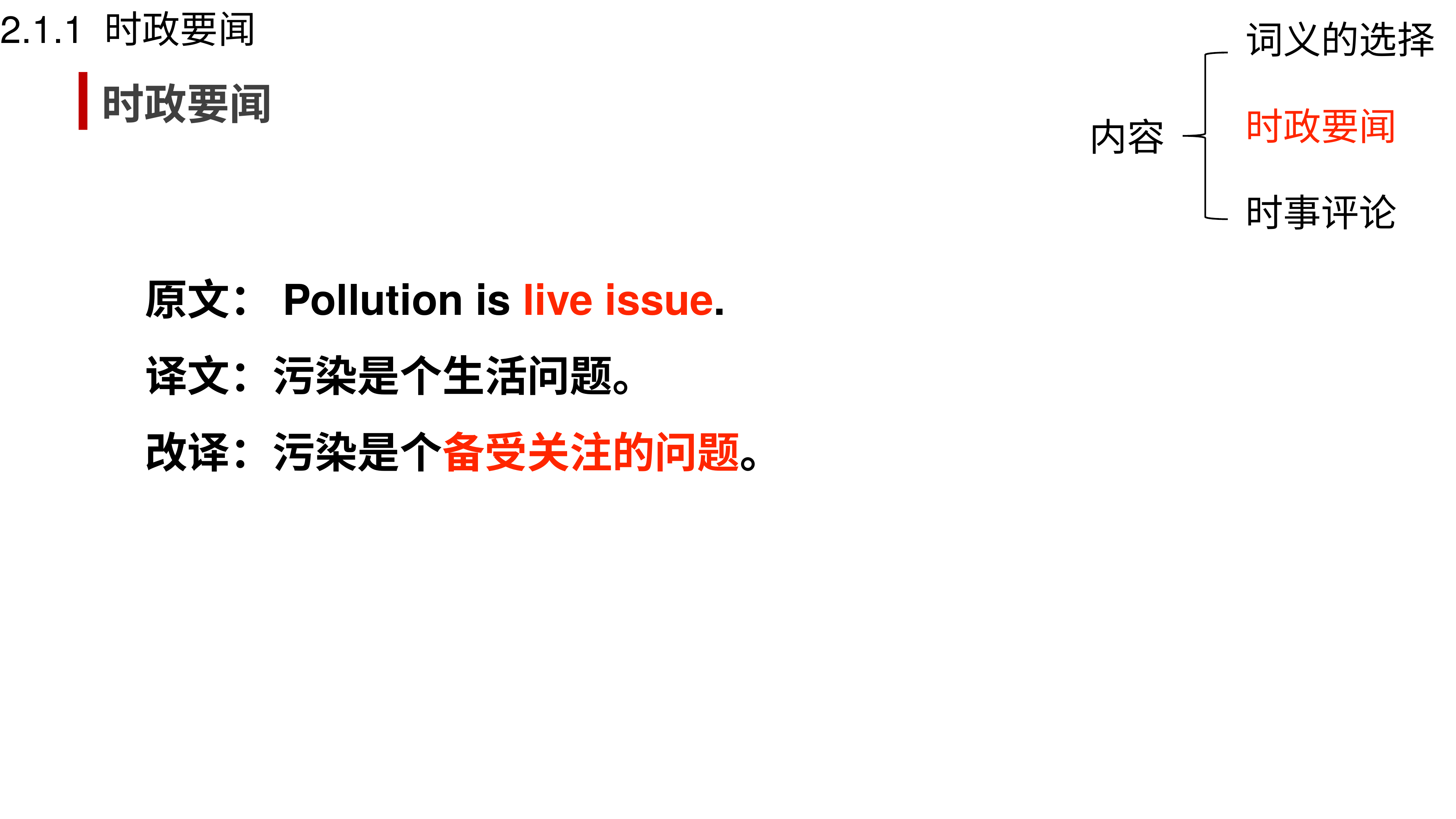

2.1.1 时政要闻
词义的选择

时政要闻

时政要闻
内容
时事评论
原文：Pollution is live issue.
译文：污染是个生活问题。
改译：污染是个备受关注的问题。